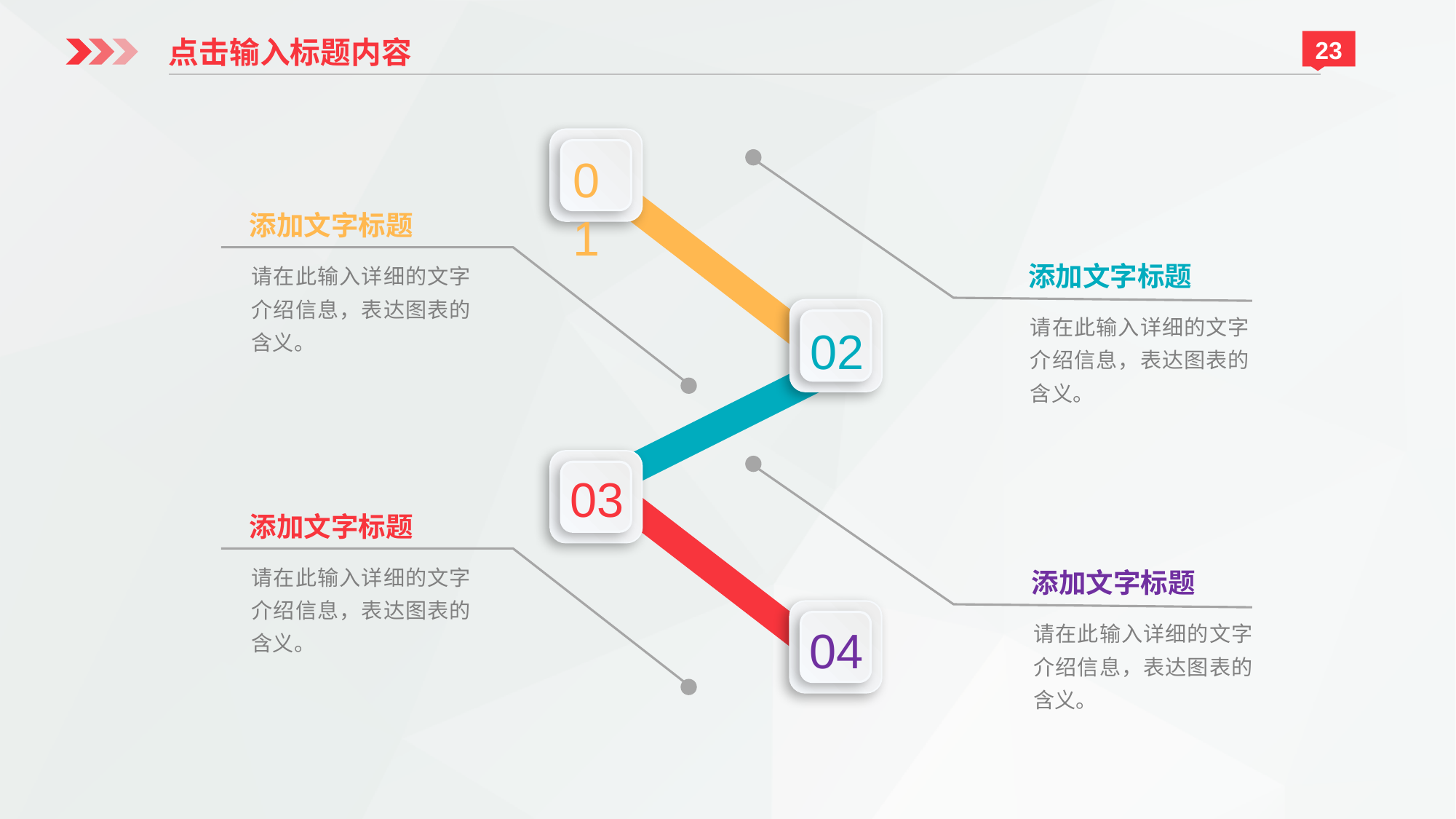

点击输入标题内容
23

01

添加文字标题

请在此输入详细的文字介绍信息，表达图表的含义。
添加文字标题

02
请在此输入详细的文字介绍信息，表达图表的含义。

03

添加文字标题

请在此输入详细的文字介绍信息，表达图表的含义。

添加文字标题

04
请在此输入详细的文字介绍信息，表达图表的含义。